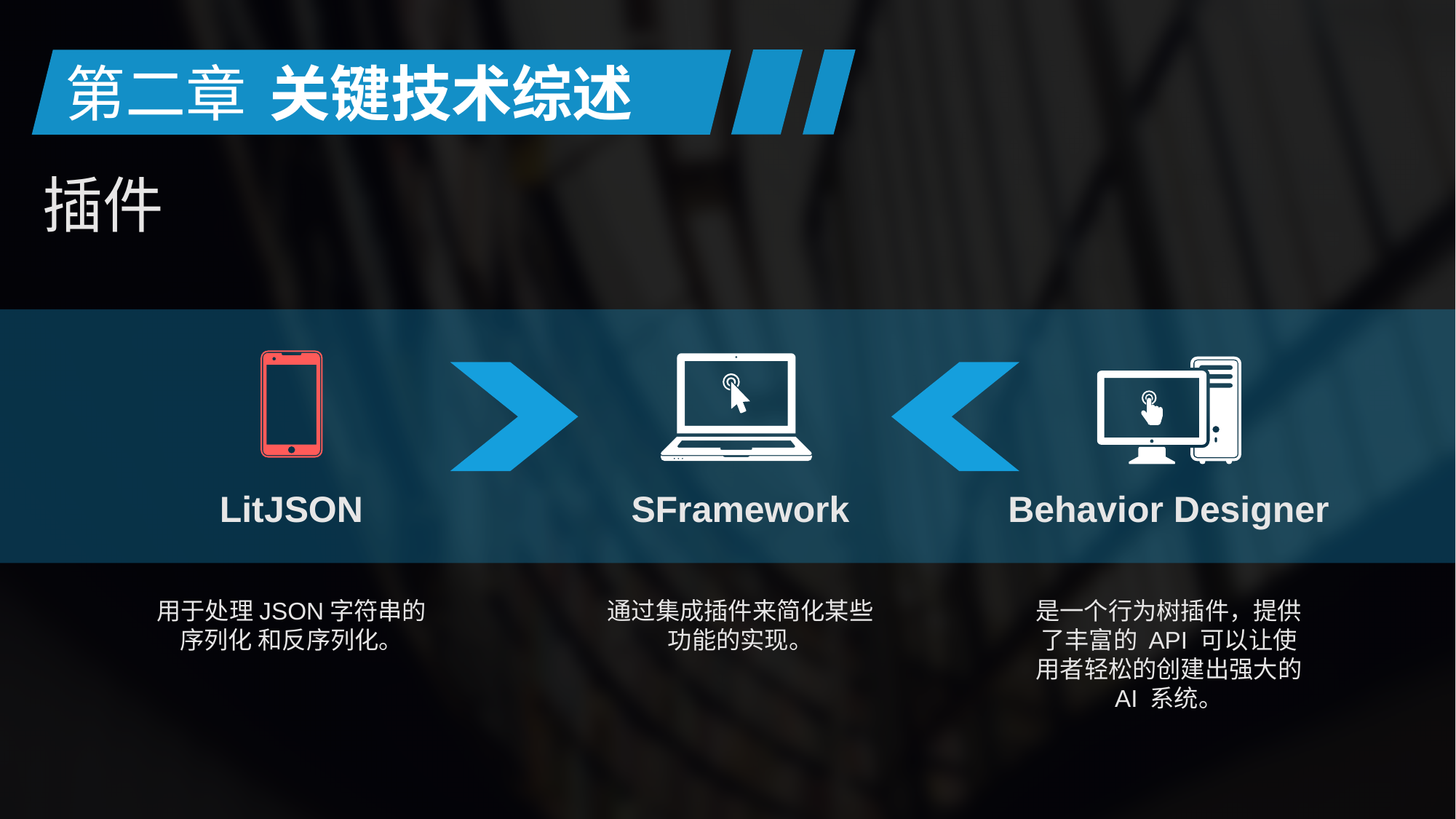

第二章
关键技术综述
插件

SFramework
Behavior Designer
LitJSON
用于处理JSON字符串的序列化 和反序列化。
通过集成插件来简化某些功能的实现。
是一个行为树插件，提供了丰富的 API 可以让使用者轻松的创建出强大的 AI 系统。